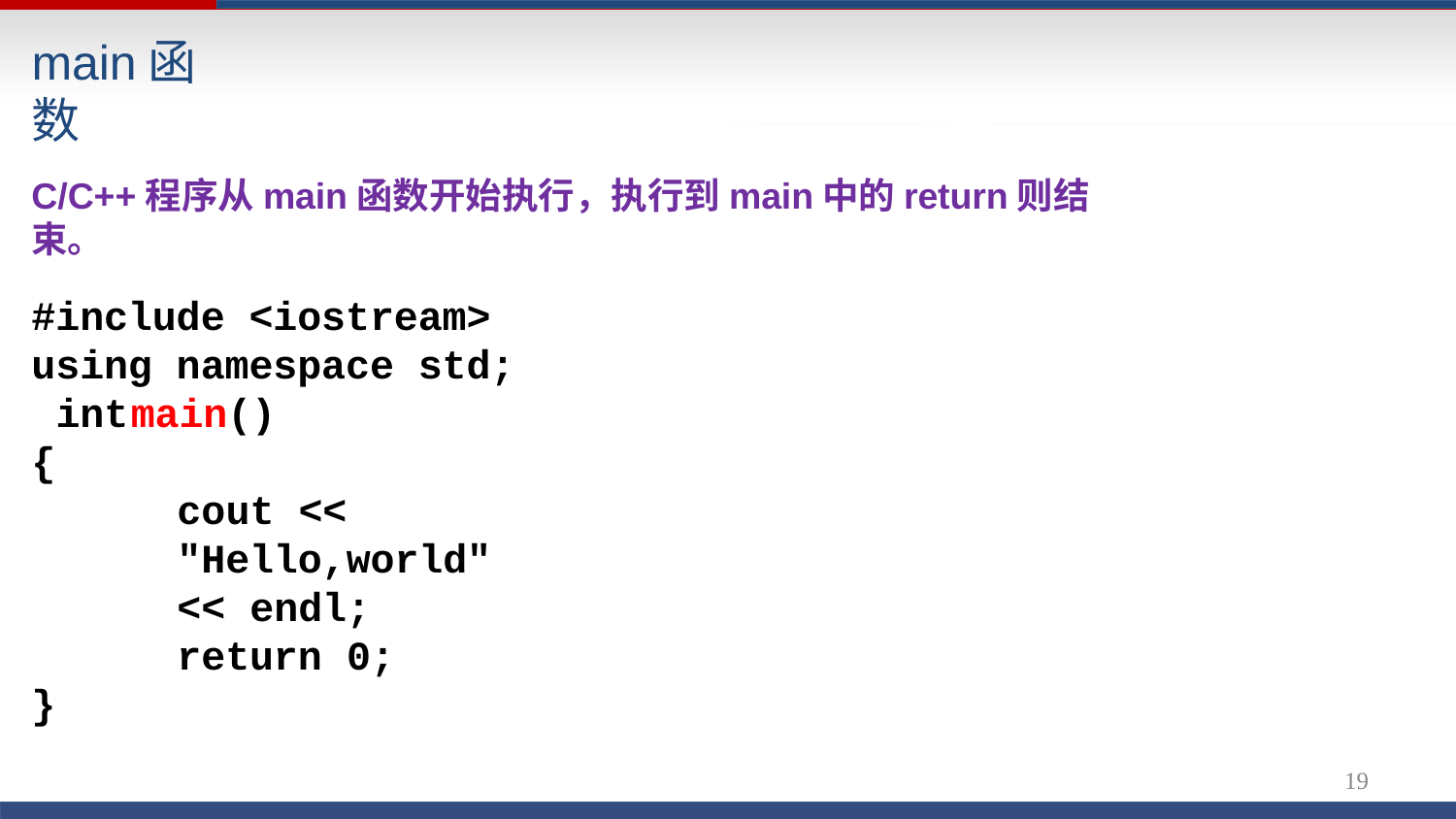

# main函数
C/C++程序从main函数开始执行，执行到main中的return则结束。

#include <iostream>  using namespace std;  int	main()
{
cout << "Hello,world" << endl;
return 0;
}
19